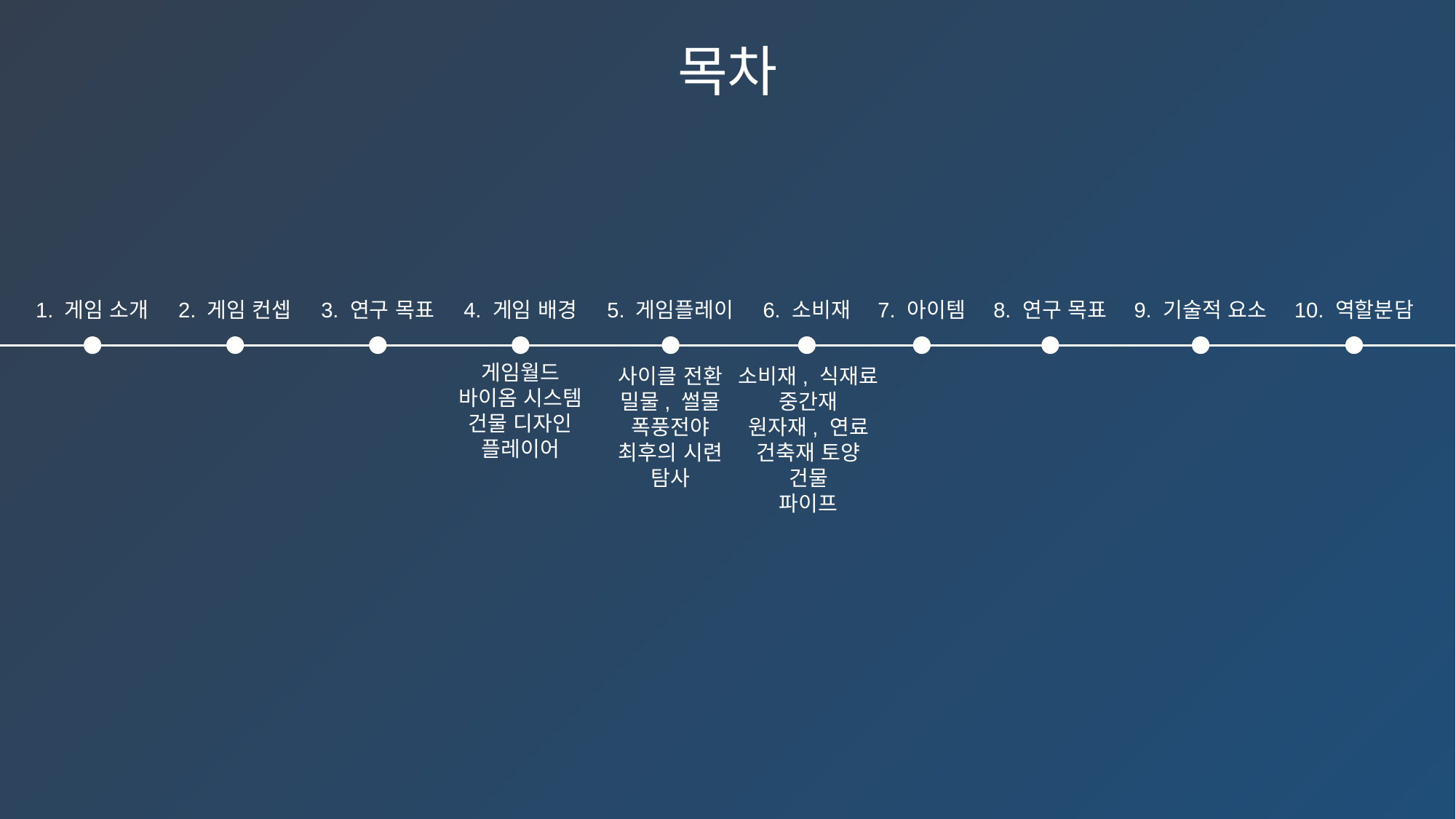

목차
1. 게임 소개

2. 게임 컨셉

3. 연구 목표

4. 게임 배경

5. 게임플레이

6. 소비재

7. 아이템

8. 연구 목표

9. 기술적 요소

10. 역할분담

게임월드
바이옴 시스템
건물 디자인
플레이어
사이클 전환
밀물, 썰물
폭풍전야
최후의 시련
탐사
소비재, 식재료
중간재
원자재, 연료
건축재 토양
건물
파이프